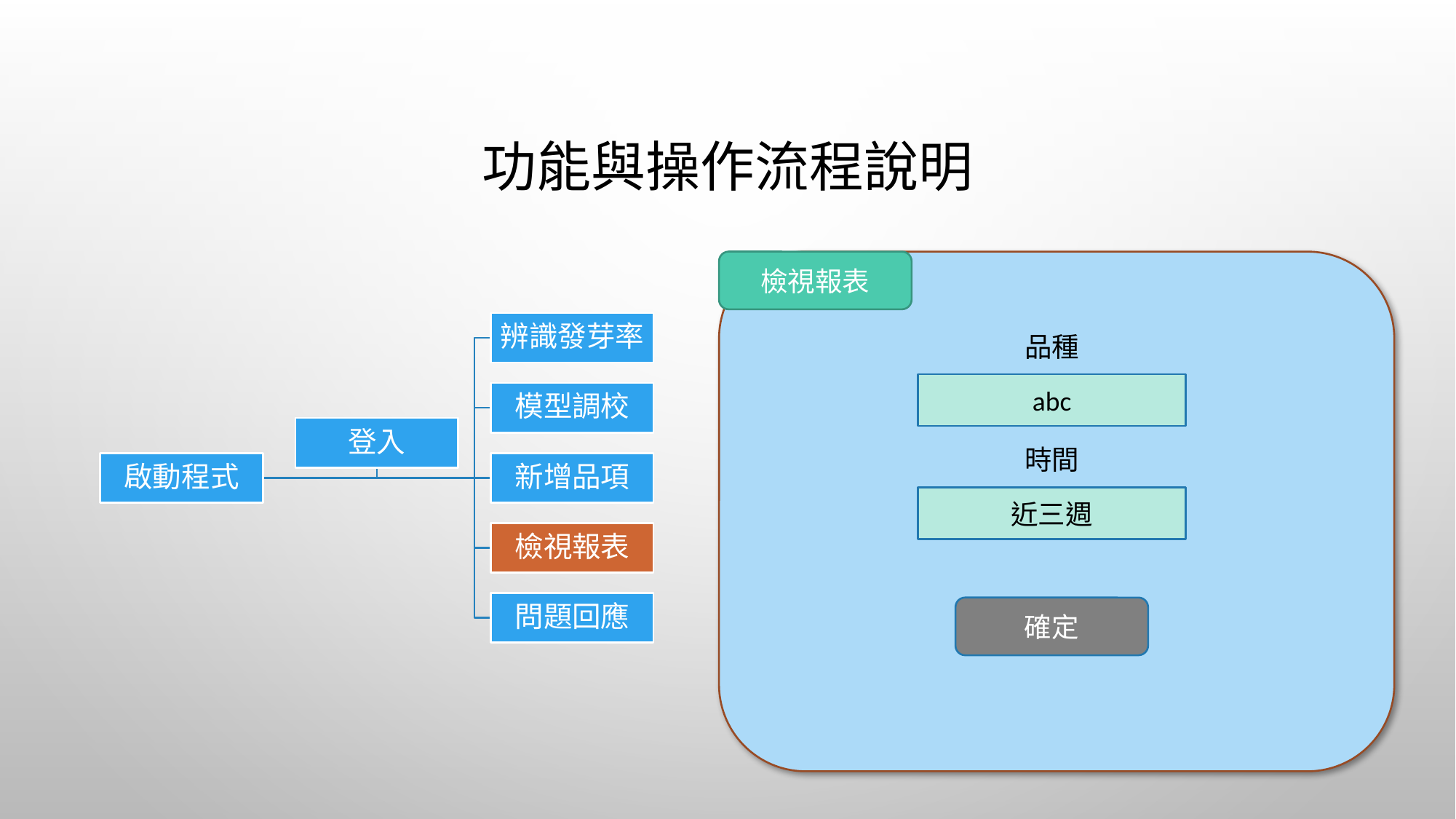

# 功能與操作流程說明
啟動程式
辨識發芽率
模型調校
新增品項
檢視報表
問題回應
登入
檢視報表

品種
abc
時間
近三週
確定